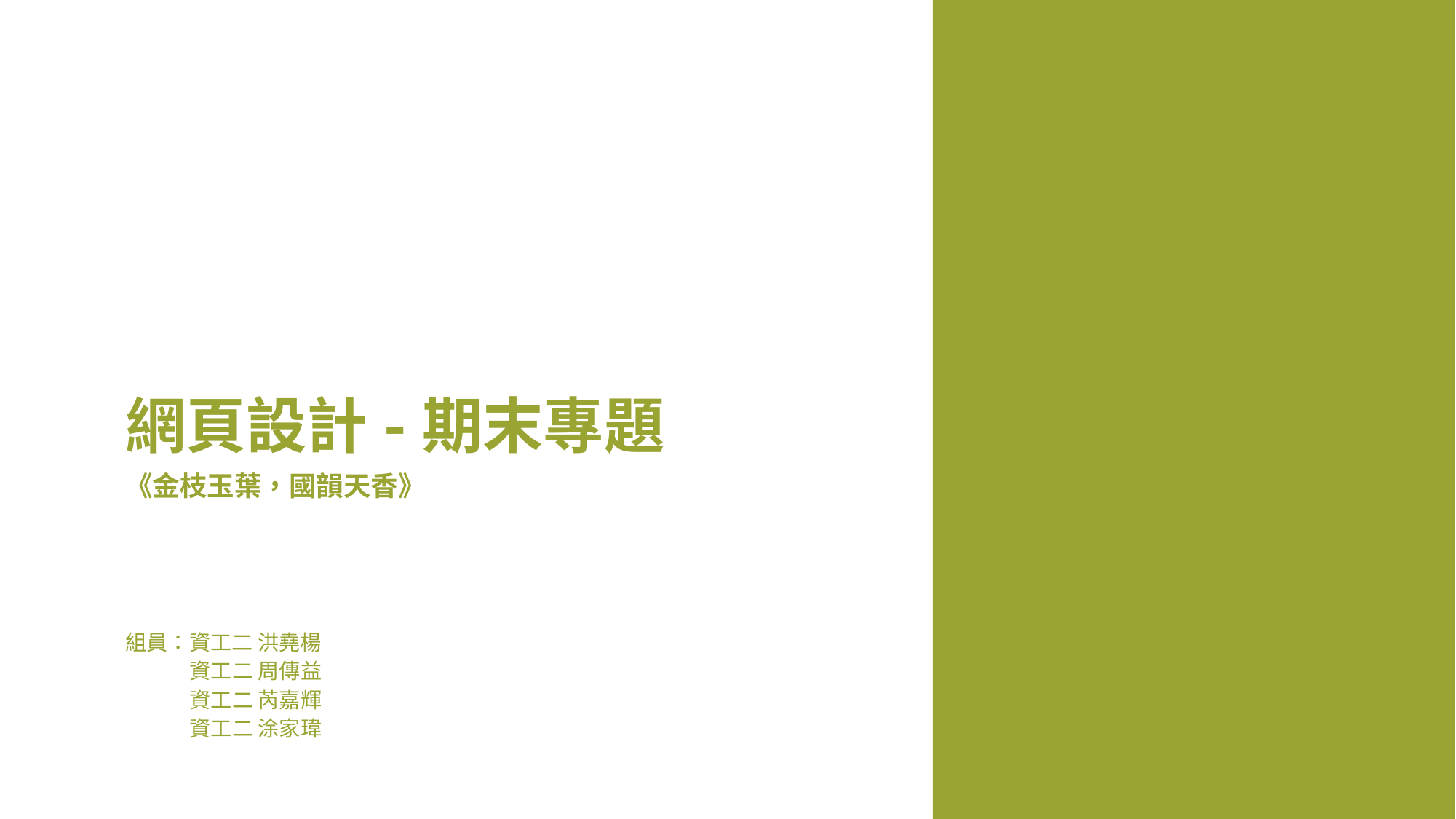

網頁設計-期末專題
《金枝玉葉，國韻天香》
組員：資工二 洪堯楊

資工二 周傳益
資工二 芮嘉輝
資工二 涂家瑋